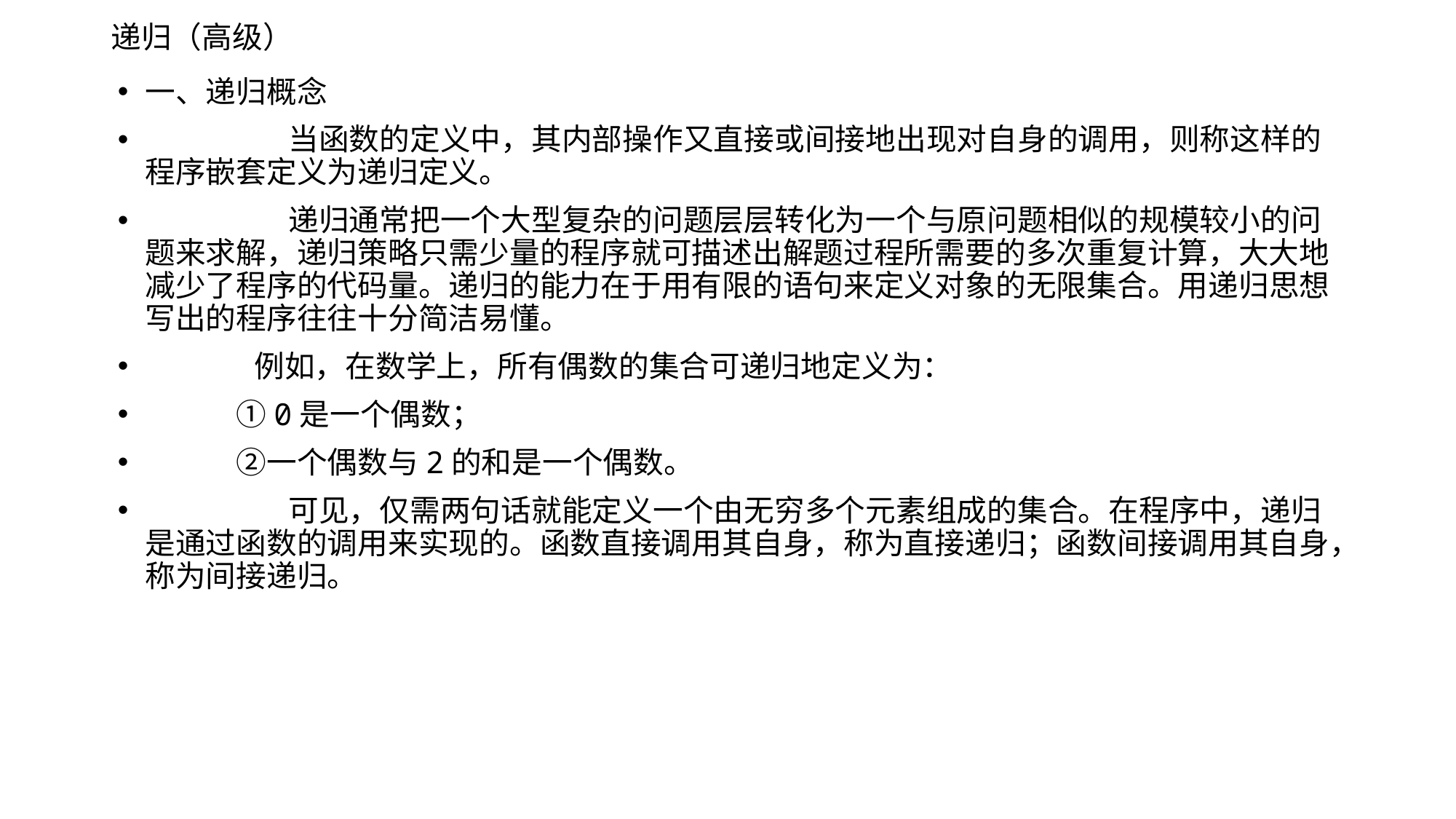

# 递归（高级）
一、递归概念
	    当函数的定义中，其内部操作又直接或间接地出现对自身的调用，则称这样的程序嵌套定义为递归定义。
	    递归通常把一个大型复杂的问题层层转化为一个与原问题相似的规模较小的问题来求解，递归策略只需少量的程序就可描述出解题过程所需要的多次重复计算，大大地减少了程序的代码量。递归的能力在于用有限的语句来定义对象的无限集合。用递归思想写出的程序往往十分简洁易懂。
	例如，在数学上，所有偶数的集合可递归地定义为：
　　　①0是一个偶数；
　　　②一个偶数与2的和是一个偶数。
	    可见，仅需两句话就能定义一个由无穷多个元素组成的集合。在程序中，递归是通过函数的调用来实现的。函数直接调用其自身，称为直接递归；函数间接调用其自身，称为间接递归。